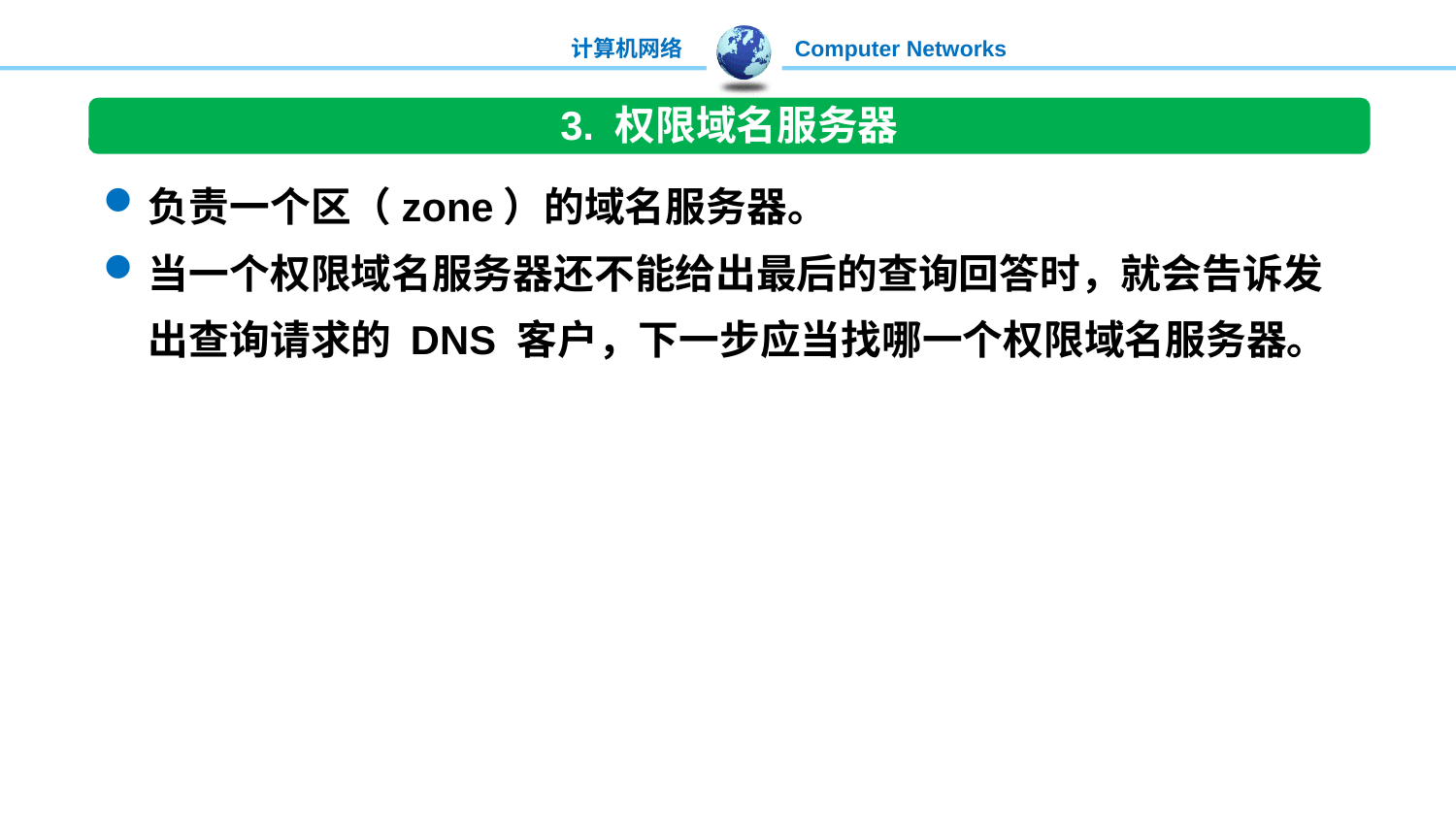

3. 权限域名服务器

负责一个区（zone）的域名服务器。
当一个权限域名服务器还不能给出最后的查询回答时，就会告诉发出查询请求的 DNS 客户，下一步应当找哪一个权限域名服务器。